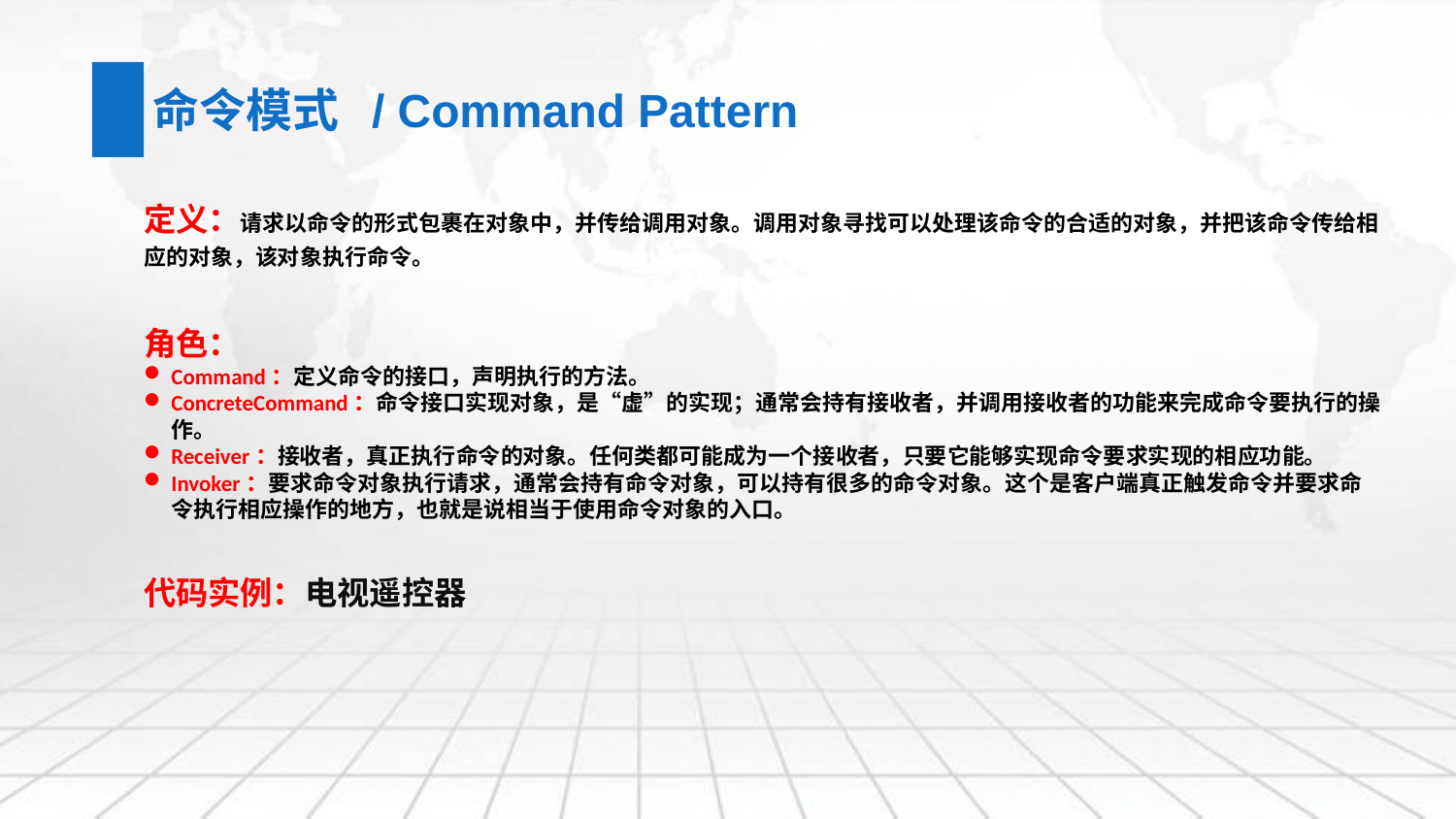

命令模式  / Command Pattern
定义：请求以命令的形式包裹在对象中，并传给调用对象。调用对象寻找可以处理该命令的合适的对象，并把该命令传给相应的对象，该对象执行命令。

角色：
Command：定义命令的接口，声明执行的方法。
ConcreteCommand：命令接口实现对象，是“虚”的实现；通常会持有接收者，并调用接收者的功能来完成命令要执行的操作。
Receiver：接收者，真正执行命令的对象。任何类都可能成为一个接收者，只要它能够实现命令要求实现的相应功能。
Invoker：要求命令对象执行请求，通常会持有命令对象，可以持有很多的命令对象。这个是客户端真正触发命令并要求命令执行相应操作的地方，也就是说相当于使用命令对象的入口。

代码实例：电视遥控器